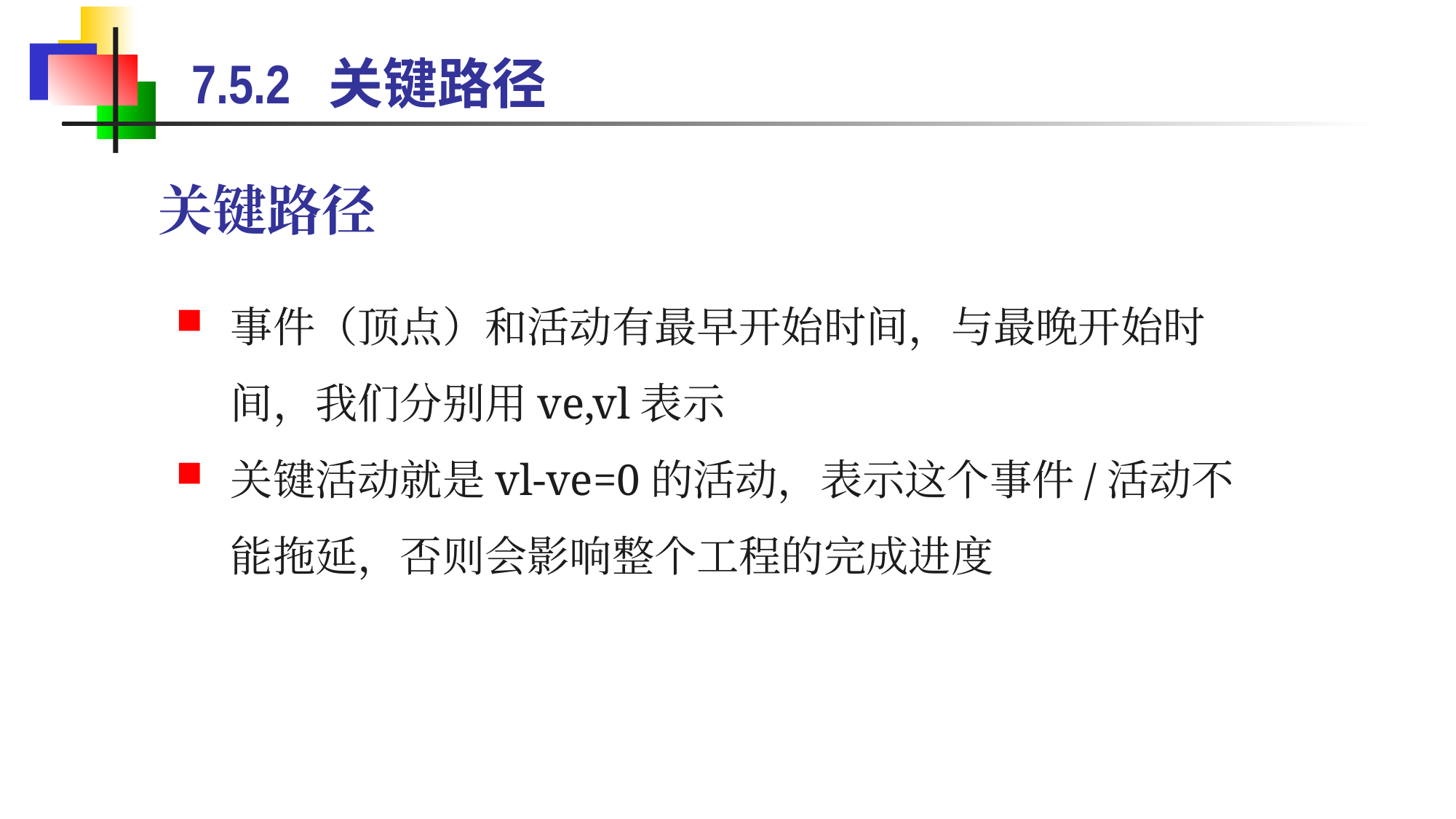

7.5.2  关键路径
关键路径
事件（顶点）和活动有最早开始时间，与最晚开始时间，我们分别用ve,vl表示
关键活动就是vl-ve=0的活动，表示这个事件/活动不能拖延，否则会影响整个工程的完成进度